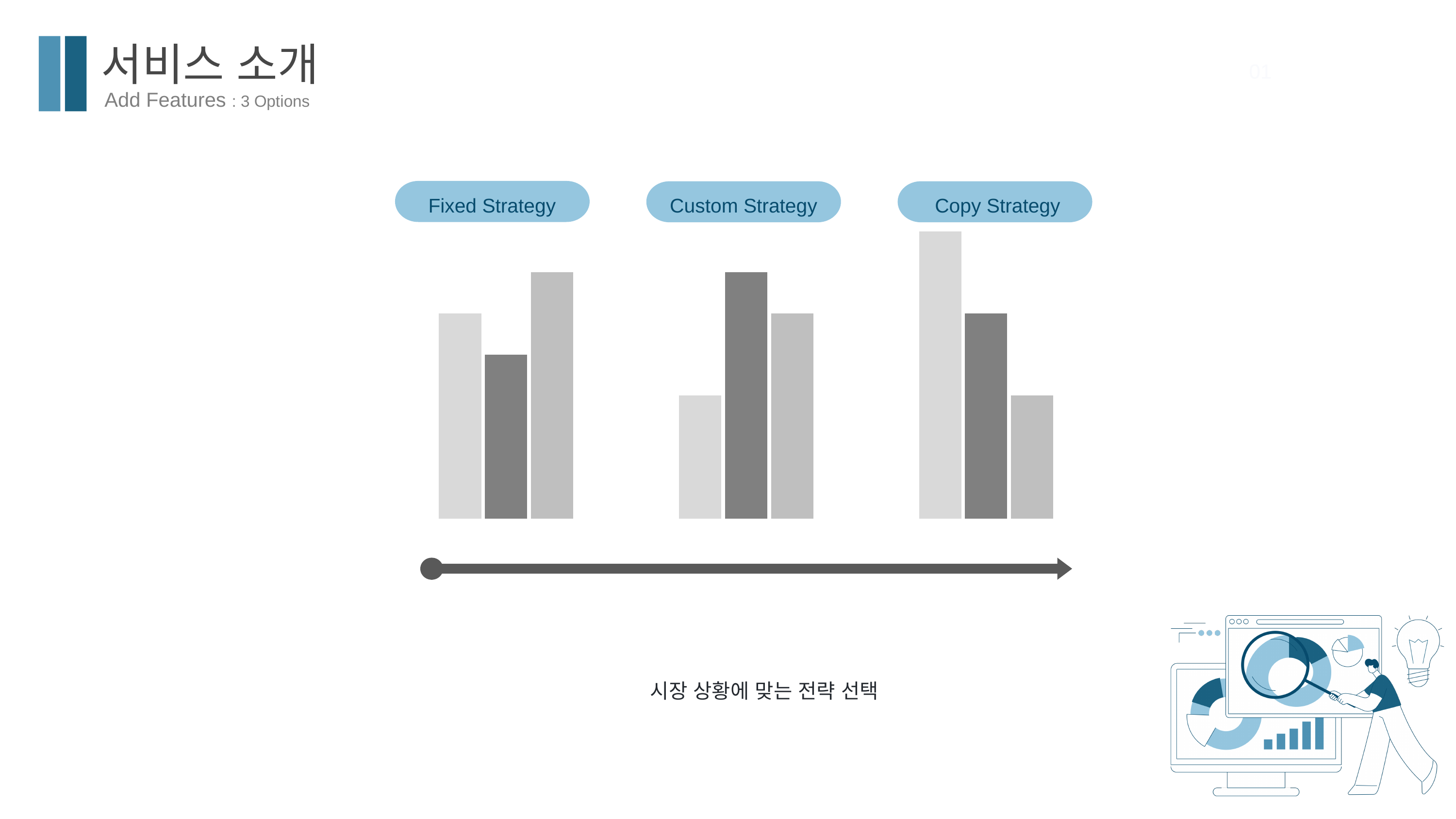

서비스 소개

01
Add Features : 3 Options

### Chart

| Category | Series 1 | Series 2 | Series 3 |
|---|---|---|---|
| Category 1 | 5.0 | 4.0 | 6.0 |
| Category 2 | 3.0 | 6.0 | 5.0 |
| Category 3 | 7.0 | 5.0 | 3.0 |
 Copy Strategy
Custom Strategy
 Fixed Strategy

시장 상황에 맞는 전략 선택